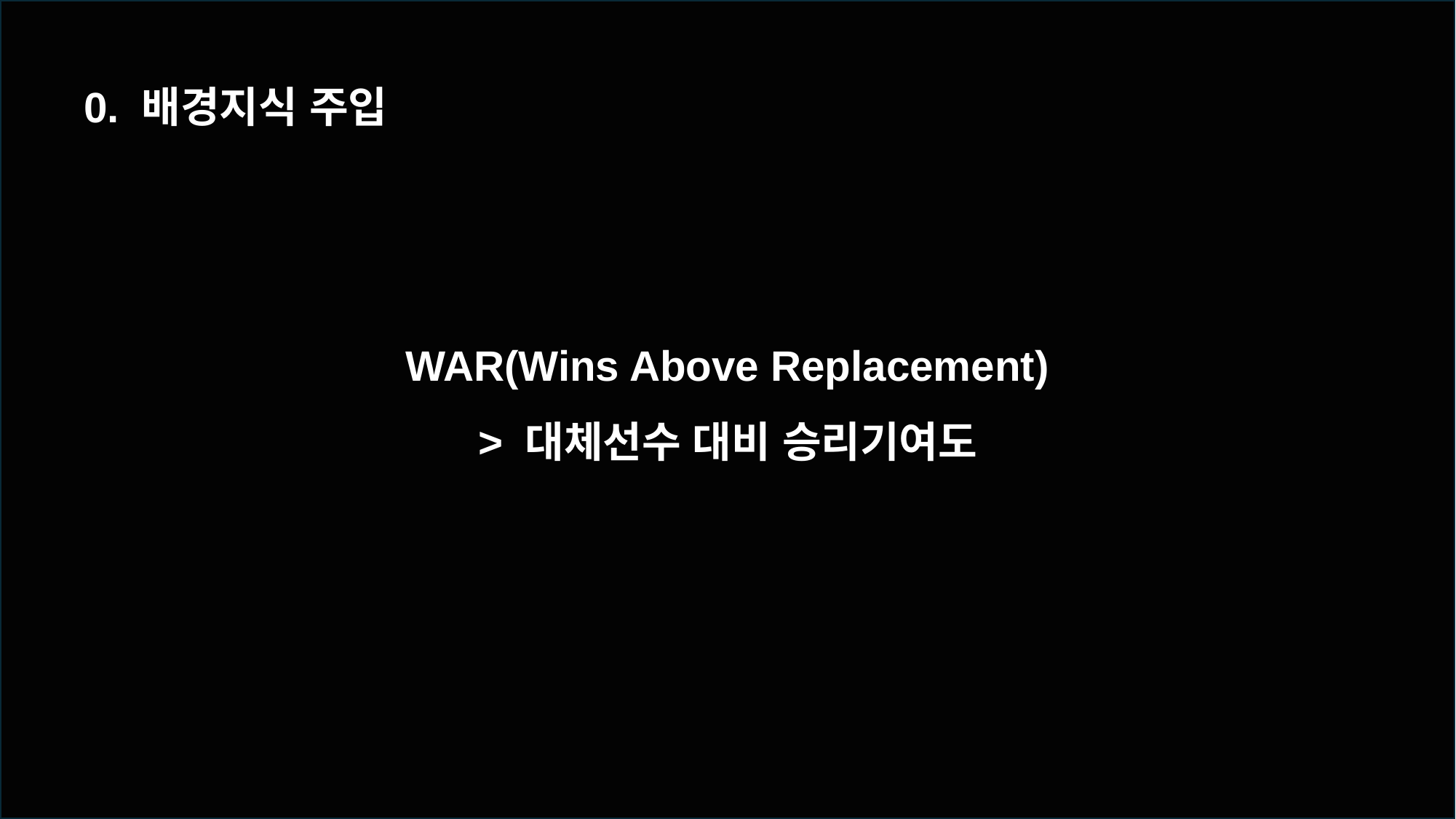

0. 배경지식 주입
WAR(Wins Above Replacement)
> 대체선수 대비 승리기여도